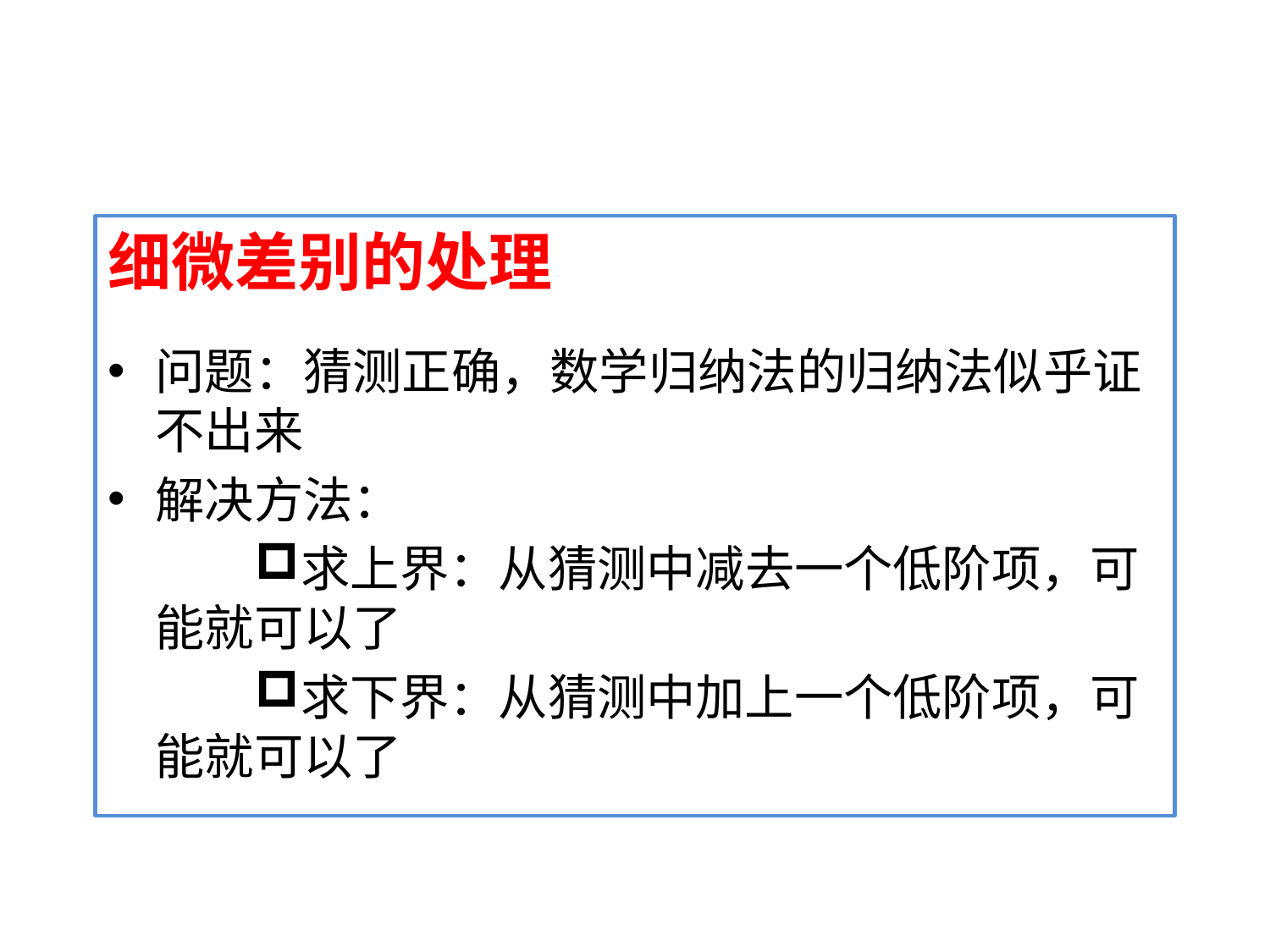

细微差别的处理
问题：猜测正确，数学归纳法的归纳法似乎证不出来
解决方法：
求上界：从猜测中减去一个低阶项，可能就可以了
求下界：从猜测中加上一个低阶项，可能就可以了